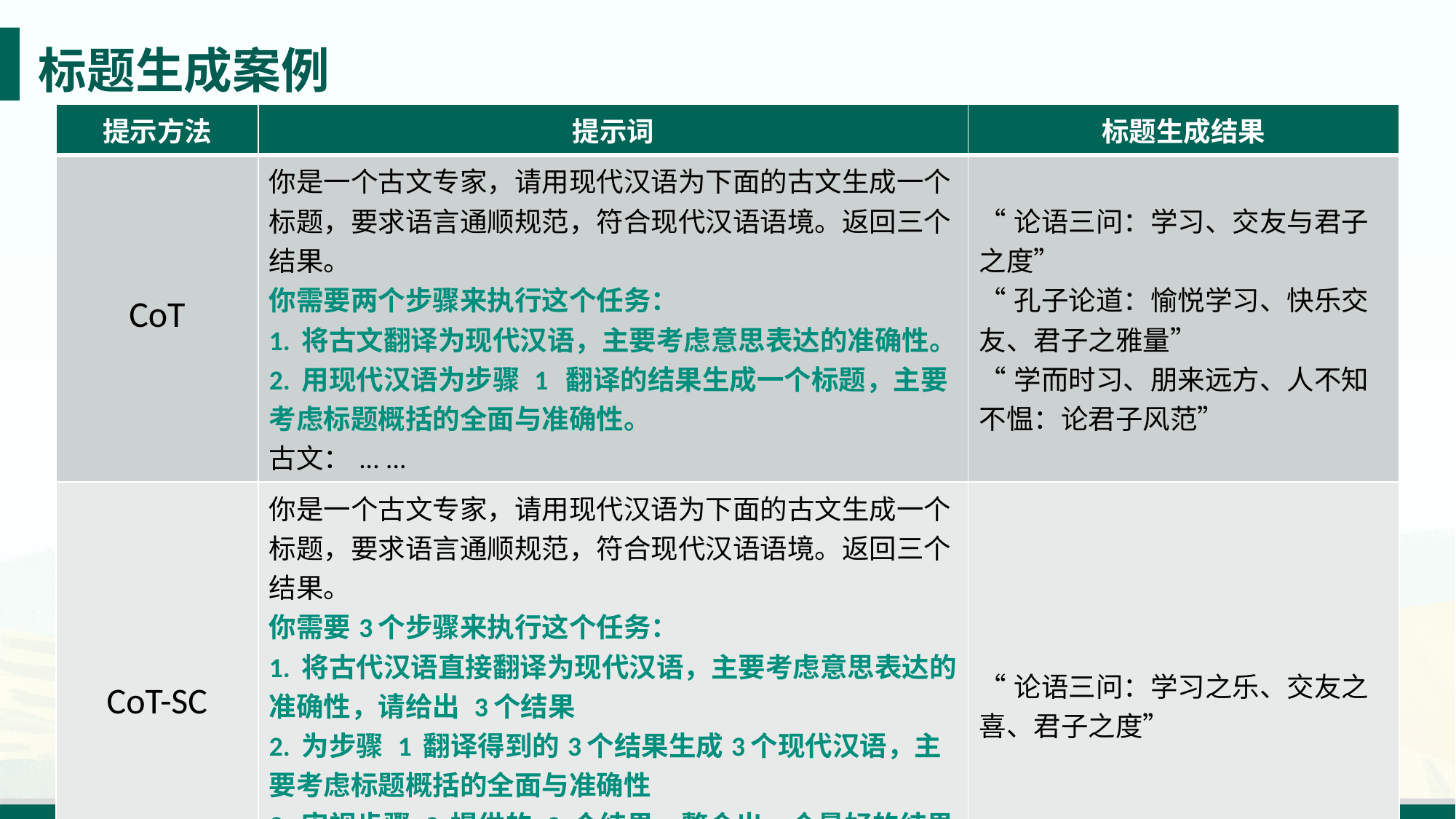

标题生成案例
| 提示方法 | 提示词 | 标题生成结果 |
| --- | --- | --- |
| CoT | 你是一个古文专家，请用现代汉语为下面的古文生成一个标题，要求语言通顺规范，符合现代汉语语境。返回三个结果。 你需要两个步骤来执行这个任务： 1. 将古文翻译为现代汉语，主要考虑意思表达的准确性。 2. 用现代汉语为步骤 1 翻译的结果生成一个标题，主要考虑标题概括的全面与准确性。 古文：... ... | “论语三问：学习、交友与君子之度” “孔子论道：愉悦学习、快乐交友、君子之雅量” “学而时习、朋来远方、人不知不愠：论君子风范” |
| CoT-SC | 你是一个古文专家，请用现代汉语为下面的古文生成一个标题，要求语言通顺规范，符合现代汉语语境。返回三个结果。 你需要3个步骤来执行这个任务： 1. 将古代汉语直接翻译为现代汉语，主要考虑意思表达的准确性，请给出 3个结果 2. 为步骤 1 翻译得到的3个结果生成3个现代汉语，主要考虑标题概括的全面与准确性 3. 审视步骤 2 提供的 3 个结果，整合出一个最好的结果，作为最终结果输出 古文：... ... | “论语三问：学习之乐、交友之喜、君子之度” |